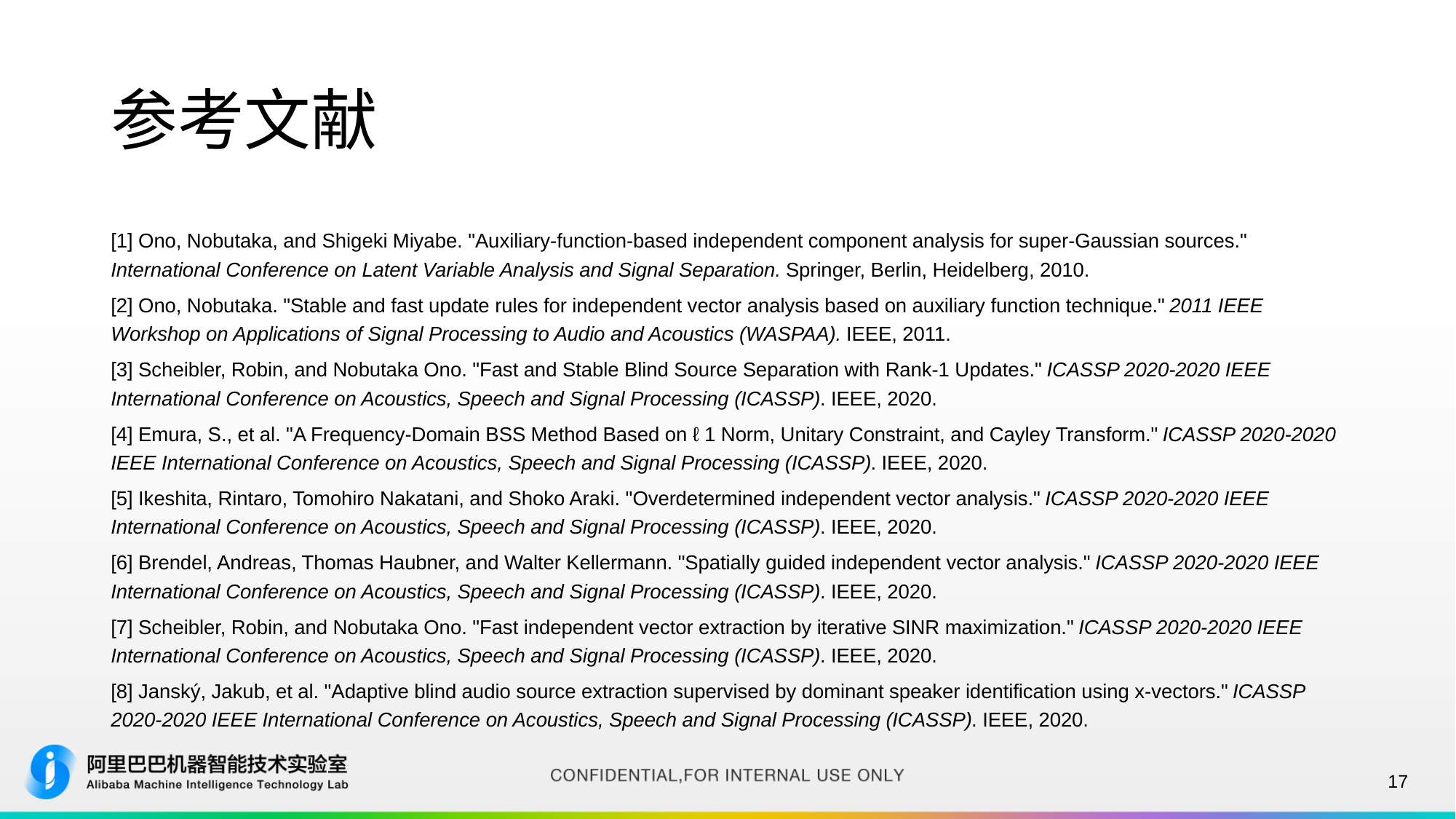

# 参考文献
[1] Ono, Nobutaka, and Shigeki Miyabe. "Auxiliary-function-based independent component analysis for super-Gaussian sources." International Conference on Latent Variable Analysis and Signal Separation. Springer, Berlin, Heidelberg, 2010.
[2] Ono, Nobutaka. "Stable and fast update rules for independent vector analysis based on auxiliary function technique." 2011 IEEE Workshop on Applications of Signal Processing to Audio and Acoustics (WASPAA). IEEE, 2011.
[3] Scheibler, Robin, and Nobutaka Ono. "Fast and Stable Blind Source Separation with Rank-1 Updates." ICASSP 2020-2020 IEEE International Conference on Acoustics, Speech and Signal Processing (ICASSP). IEEE, 2020.
[4] Emura, S., et al. "A Frequency-Domain BSS Method Based on ℓ 1 Norm, Unitary Constraint, and Cayley Transform." ICASSP 2020-2020 IEEE International Conference on Acoustics, Speech and Signal Processing (ICASSP). IEEE, 2020.
[5] Ikeshita, Rintaro, Tomohiro Nakatani, and Shoko Araki. "Overdetermined independent vector analysis." ICASSP 2020-2020 IEEE International Conference on Acoustics, Speech and Signal Processing (ICASSP). IEEE, 2020.
[6] Brendel, Andreas, Thomas Haubner, and Walter Kellermann. "Spatially guided independent vector analysis." ICASSP 2020-2020 IEEE International Conference on Acoustics, Speech and Signal Processing (ICASSP). IEEE, 2020.
[7] Scheibler, Robin, and Nobutaka Ono. "Fast independent vector extraction by iterative SINR maximization." ICASSP 2020-2020 IEEE International Conference on Acoustics, Speech and Signal Processing (ICASSP). IEEE, 2020.
[8] Janský, Jakub, et al. "Adaptive blind audio source extraction supervised by dominant speaker identification using x-vectors." ICASSP 2020-2020 IEEE International Conference on Acoustics, Speech and Signal Processing (ICASSP). IEEE, 2020.
17